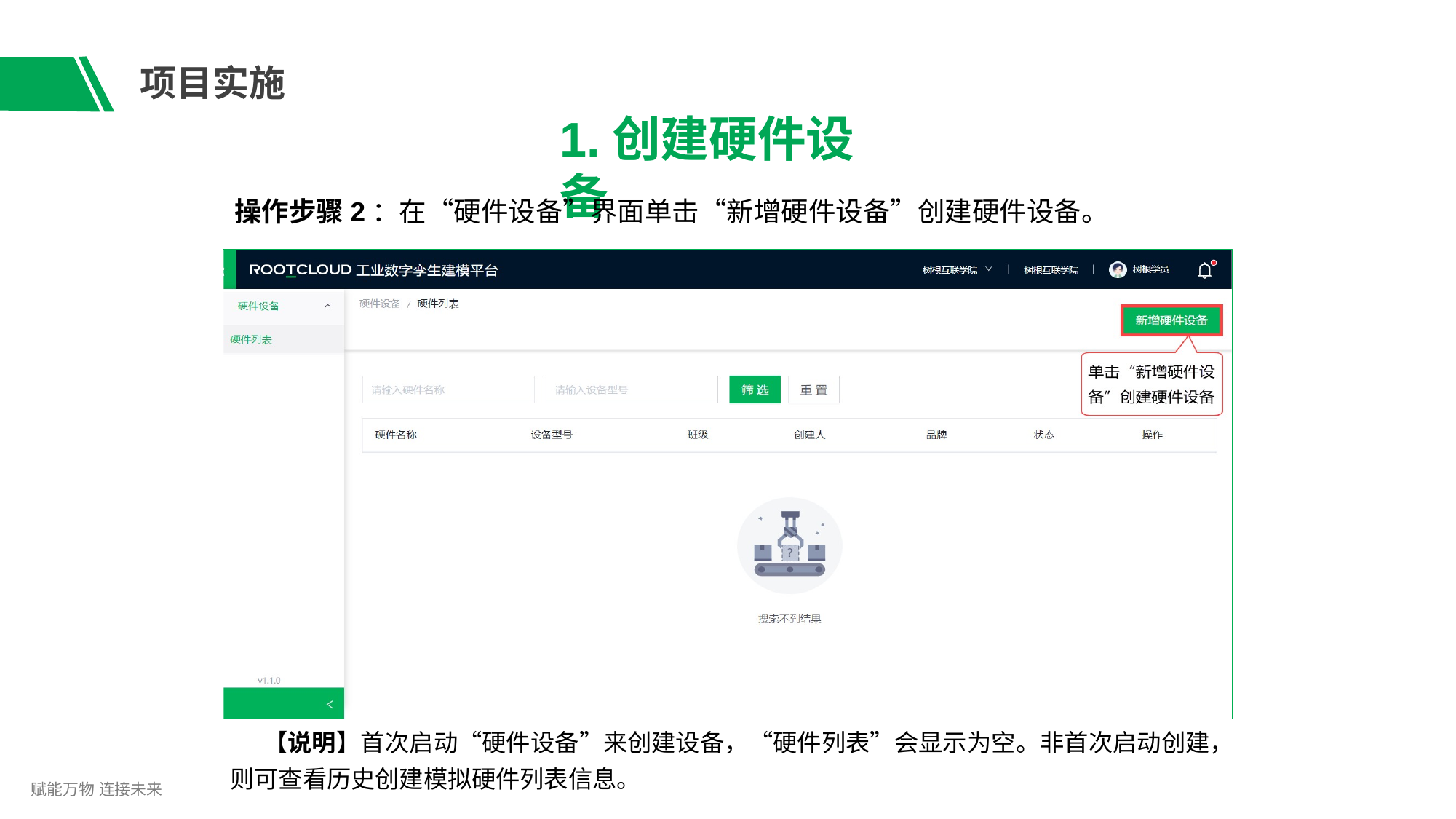

# 项目实施
1.创建硬件设备
操作步骤2：在“硬件设备”界面单击“新增硬件设备”创建硬件设备。

【说明】首次启动“硬件设备”来创建设备，“硬件列表”会显示为空。非首次启动创建，
则可查看历史创建模拟硬件列表信息。
赋能万物 连接未来